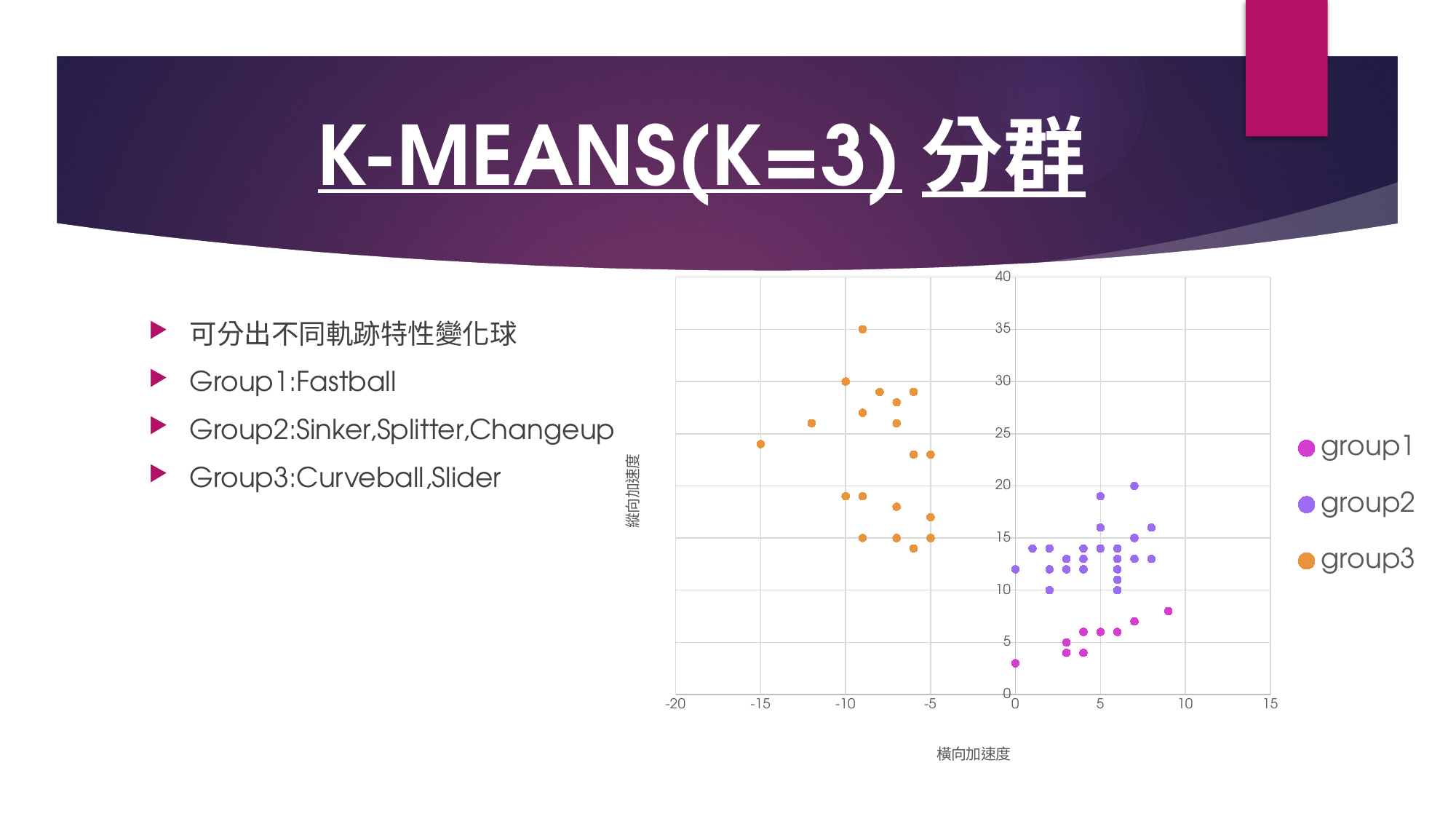

# K-means(K=3)分群

### Chart

| Category | group1 | group2 | group3 |
|---|---|---|---|
可分出不同軌跡特性變化球
Group1:Fastball
Group2:Sinker,Splitter,Changeup
Group3:Curveball,Slider